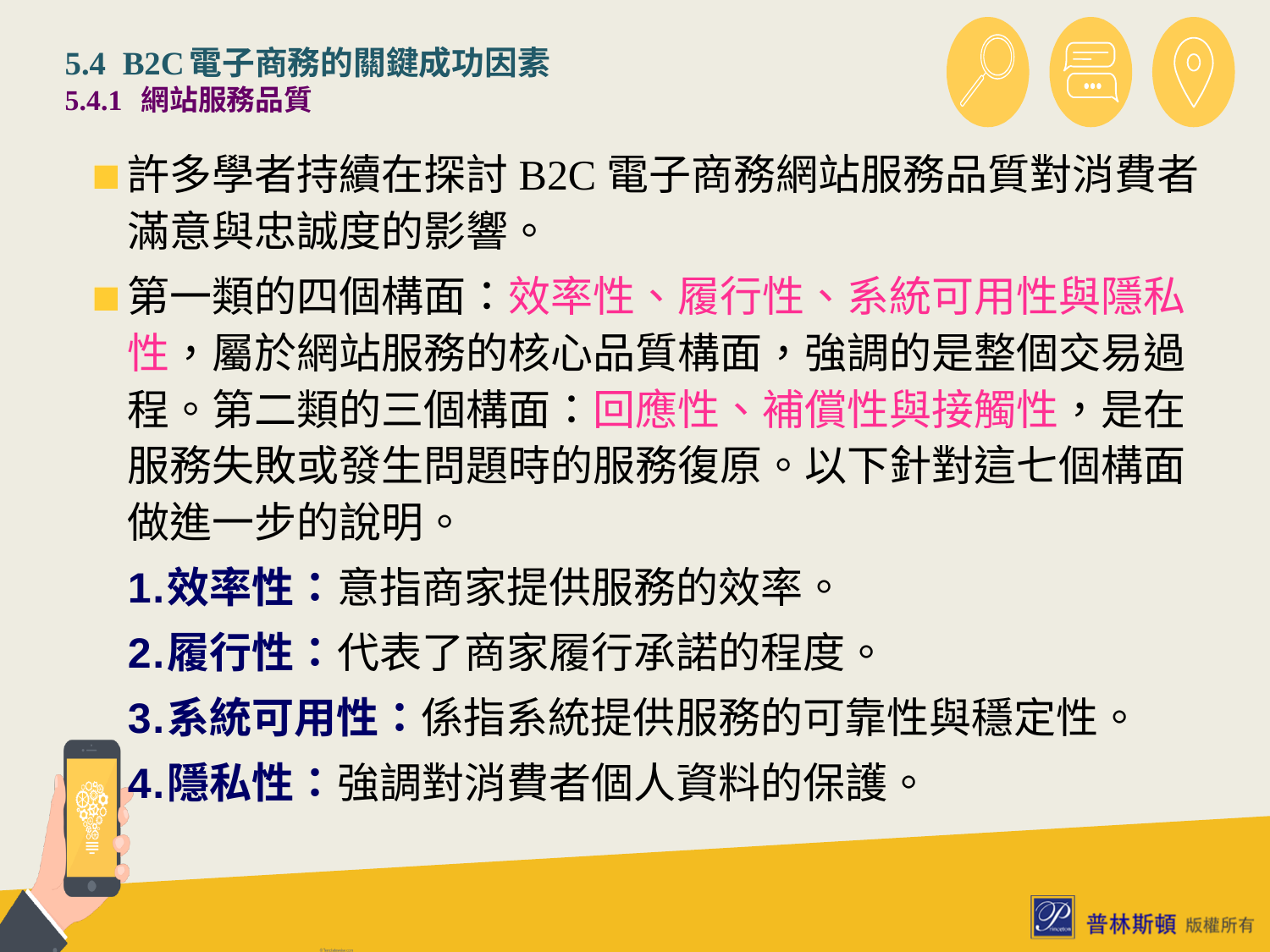

# 5.4  B2C電子商務的關鍵成功因素 5.4.1  網站服務品質
許多學者持續在探討B2C電子商務網站服務品質對消費者滿意與忠誠度的影響。
第一類的四個構面：效率性、履行性、系統可用性與隱私性，屬於網站服務的核心品質構面，強調的是整個交易過程。第二類的三個構面：回應性、補償性與接觸性，是在服務失敗或發生問題時的服務復原。以下針對這七個構面做進一步的說明。
效率性：意指商家提供服務的效率。
履行性：代表了商家履行承諾的程度。
系統可用性：係指系統提供服務的可靠性與穩定性。
隱私性：強調對消費者個人資料的保護。